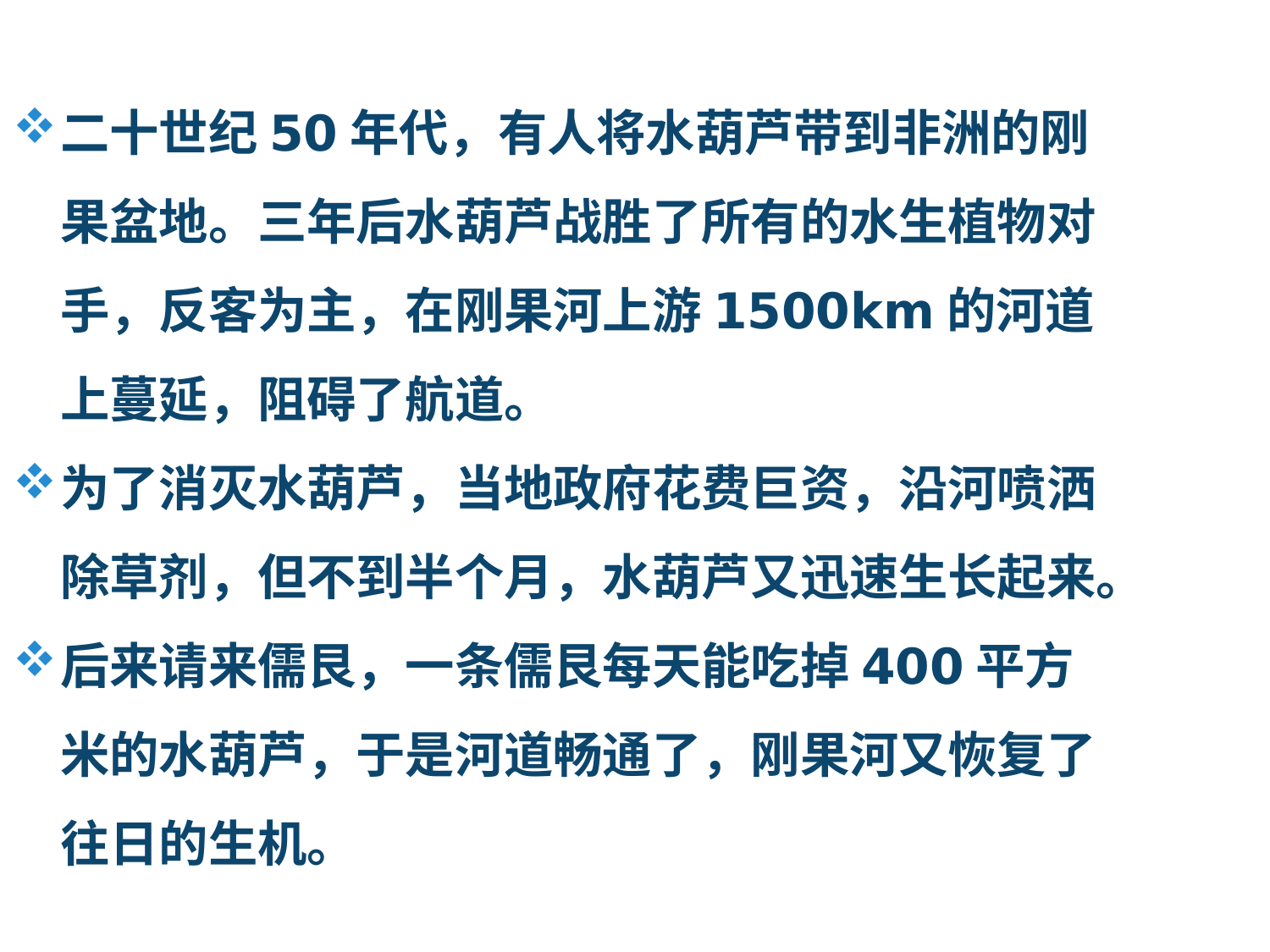

二十世纪50年代，有人将水葫芦带到非洲的刚果盆地。三年后水葫芦战胜了所有的水生植物对手，反客为主，在刚果河上游1500km的河道上蔓延，阻碍了航道。
为了消灭水葫芦，当地政府花费巨资，沿河喷洒除草剂，但不到半个月，水葫芦又迅速生长起来。
后来请来儒艮，一条儒艮每天能吃掉400平方米的水葫芦，于是河道畅通了，刚果河又恢复了往日的生机。